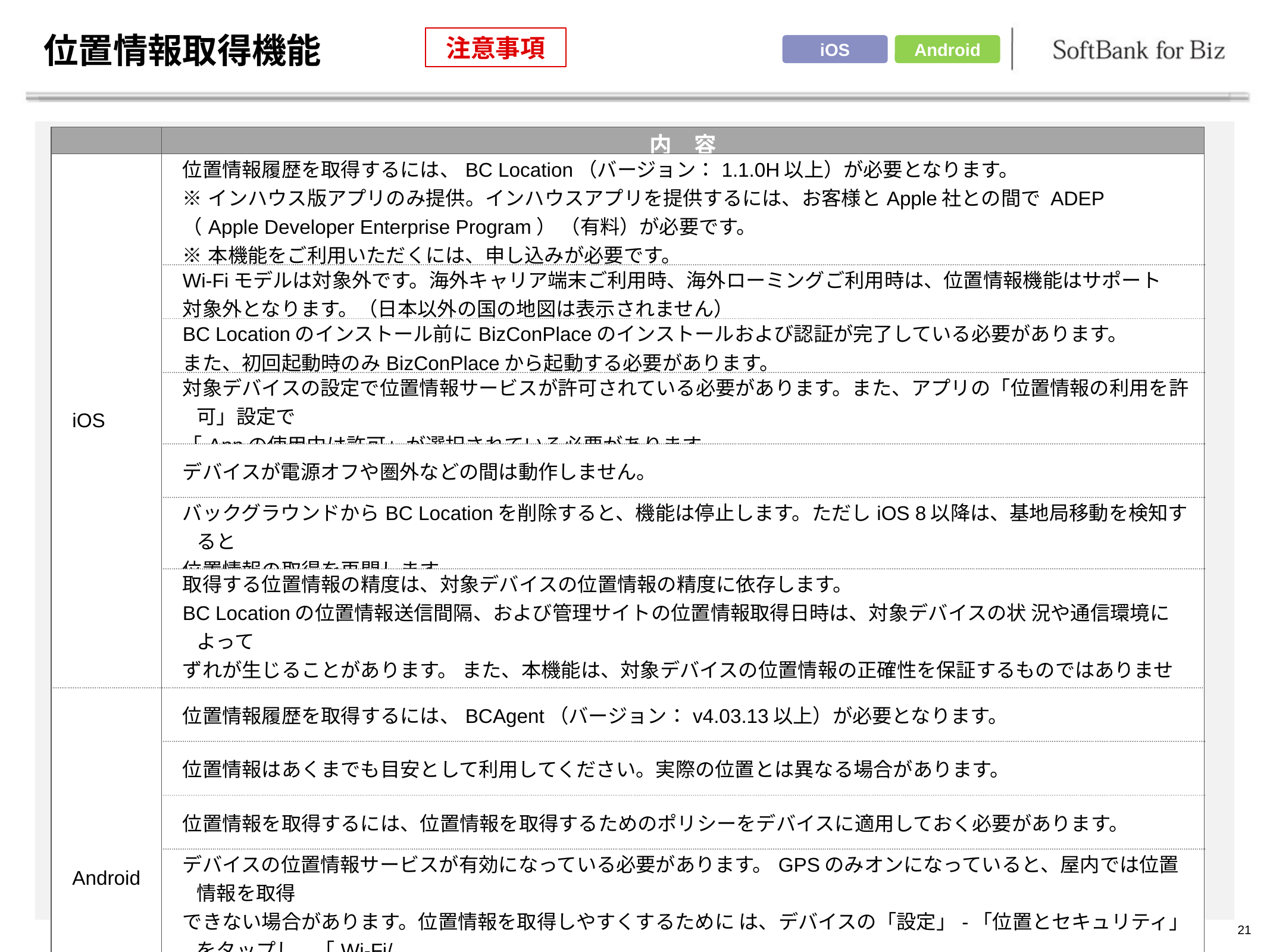

# 位置情報取得機能
注意事項
iOS
Android
|  | 内　容 |
| --- | --- |
| iOS | 位置情報履歴を取得するには、BC Location（バージョン：1.1.0H以上）が必要となります。 ※インハウス版アプリのみ提供。インハウスアプリを提供するには、お客様とApple社との間で ADEP （Apple Developer Enterprise Program） （有料）が必要です。 ※本機能をご利用いただくには、申し込みが必要です。 |
|  | Wi-Fiモデルは対象外です。海外キャリア端末ご利用時、海外ローミングご利用時は、位置情報機能はサポート 対象外となります。（日本以外の国の地図は表示されません） |
|  | BC Locationのインストール前にBizConPlaceのインストールおよび認証が完了している必要があります。 また、初回起動時のみBizConPlaceから起動する必要があります。 |
|  | 対象デバイスの設定で位置情報サービスが許可されている必要があります。また、アプリの「位置情報の利用を許可」設定で 「Appの使用中は許可」が選択されている必要があります。 |
|  | デバイスが電源オフや圏外などの間は動作しません。 |
|  | バックグラウンドからBC Locationを削除すると、機能は停止します。ただしiOS 8以降は、基地局移動を検知すると 位置情報の取得を再開します。 |
|  | 取得する位置情報の精度は、対象デバイスの位置情報の精度に依存します。 BC Locationの位置情報送信間隔、および管理サイトの位置情報取得日時は、対象デバイスの状 況や通信環境によって ずれが生じることがあります。 また、本機能は、対象デバイスの位置情報の正確性を保証するものではありません。 |
| Android | 位置情報履歴を取得するには、BCAgent（バージョン：v4.03.13以上）が必要となります。 |
|  | 位置情報はあくまでも目安として利用してください。実際の位置とは異なる場合があります。 |
|  | 位置情報を取得するには、位置情報を取得するためのポリシーをデバイスに適用しておく必要があります。 |
|  | デバイスの位置情報サービスが有効になっている必要があります。GPSのみオンになっていると、屋内では位置情報を取得 できない場合があります。位置情報を取得しやすくするために は、デバイスの「設定」-「位置とセキュリティ」をタップし、「Wi-Fi/ モバイル接続時の位置情報」と「GPS機能を使用」にチェックを入れてください。Android OS 9以降では、「Google位置情報の 精度」を有効にしてください。 |
|  | 2018年以降に発売されているデバイスが位置情報サービスの推奨機種です。 |
21